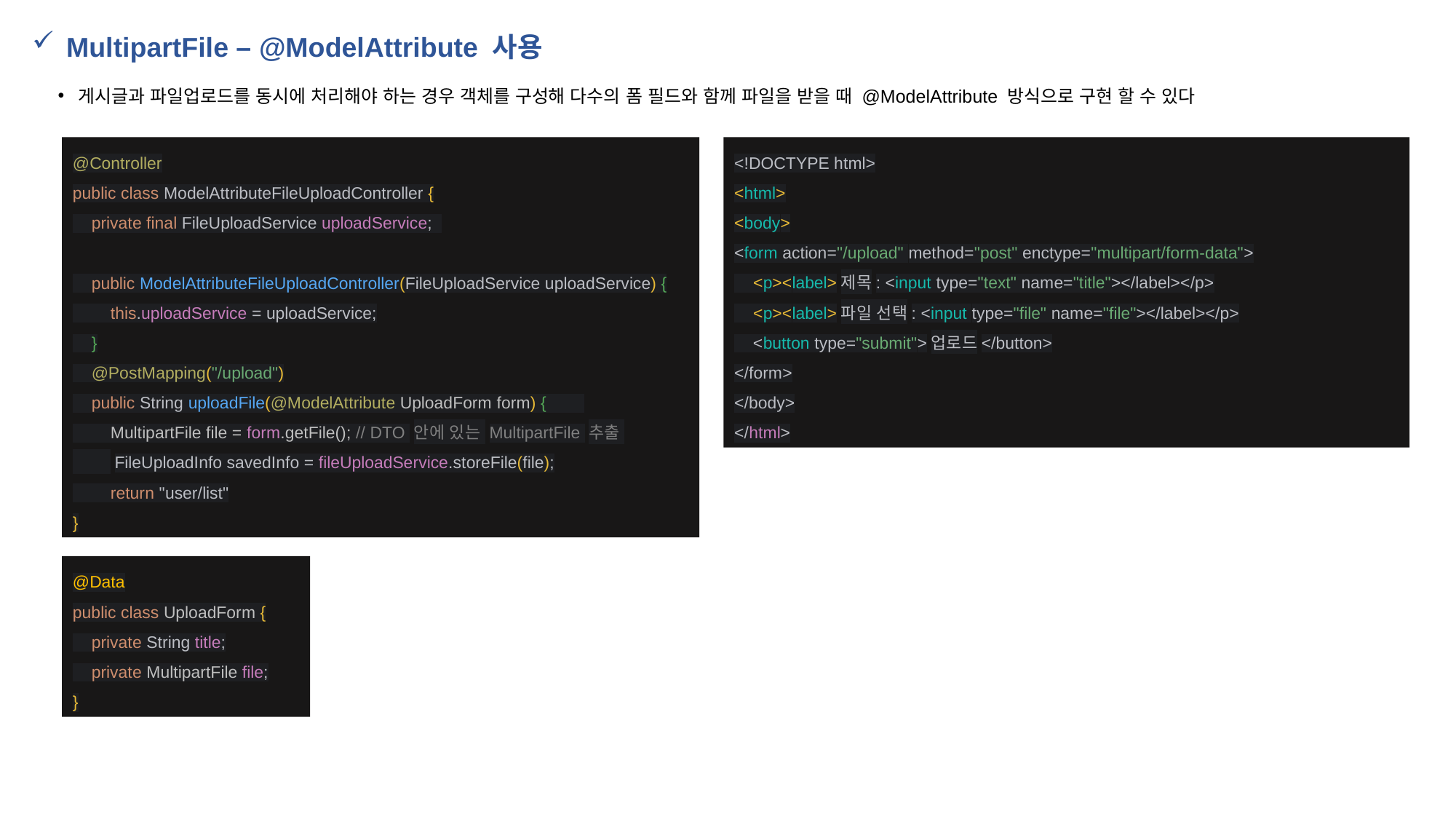

MultipartFile – @ModelAttribute 사용
게시글과 파일업로드를 동시에 처리해야 하는 경우 객체를 구성해 다수의 폼 필드와 함께 파일을 받을 때 @ModelAttribute 방식으로 구현 할 수 있다
@Controller
public class ModelAttributeFileUploadController {
    private final FileUploadService uploadService;
    public ModelAttributeFileUploadController(FileUploadService uploadService) {
        this.uploadService = uploadService;
    }
    @PostMapping("/upload")
    public String uploadFile(@ModelAttribute UploadForm form) {
        MultipartFile file = form.getFile(); // DTO 안에 있는 MultipartFile 추출
        FileUploadInfo savedInfo = fileUploadService.storeFile(file);
        return "user/list"
}
<!DOCTYPE html>
<html>
<body>
<form action="/upload" method="post" enctype="multipart/form-data">
    <p><label>제목: <input type="text" name="title"></label></p>
    <p><label>파일 선택: <input type="file" name="file"></label></p>
    <button type="submit">업로드</button>
</form>
</body>
</html>
@Data
public class UploadForm {
    private String title;
    private MultipartFile file;
}